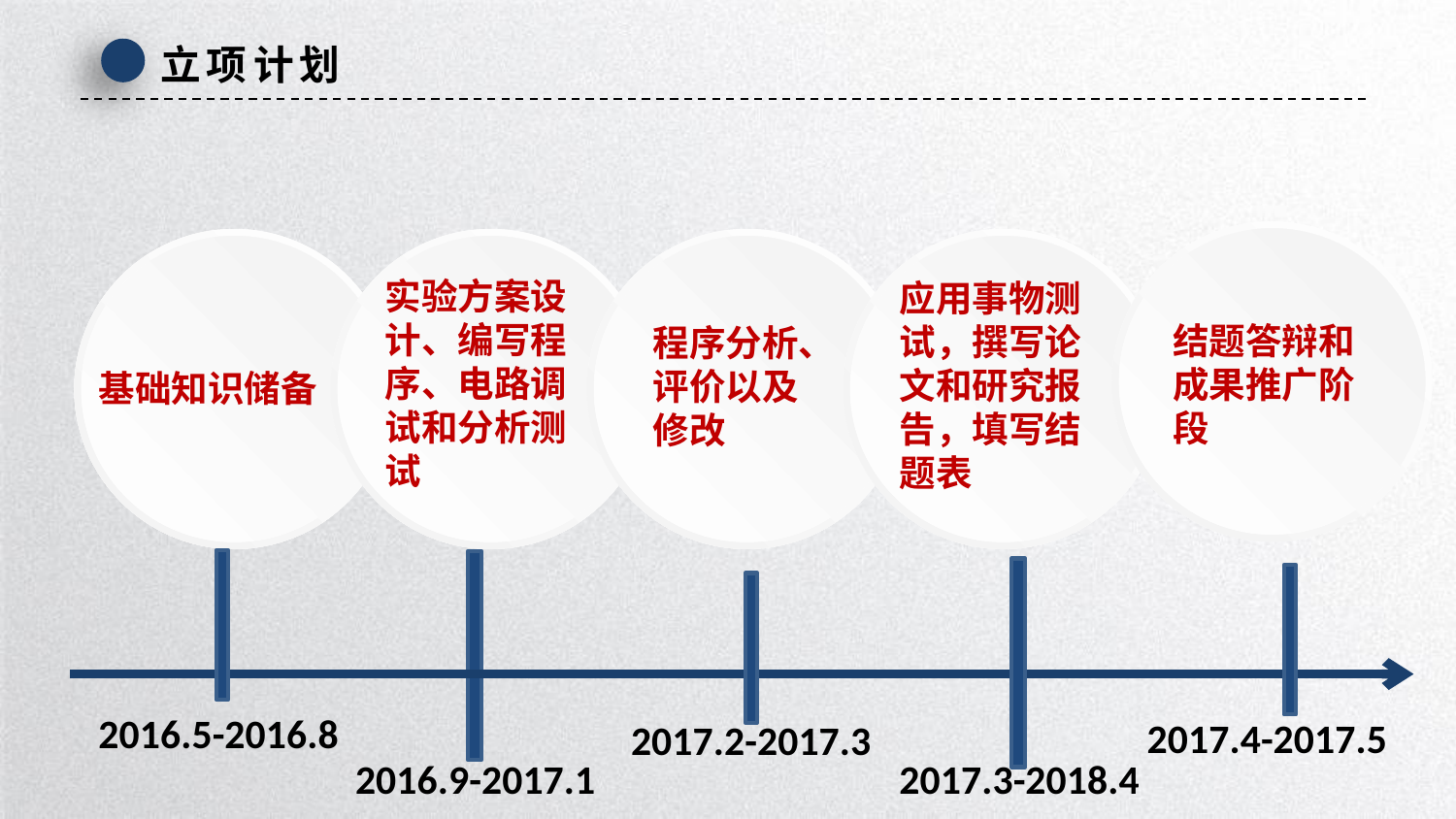

立项计划

实验方案设计、编写程序、电路调试和分析测试
应用事物测试，撰写论文和研究报告，填写结题表
结题答辩和成果推广阶段
程序分析、评价以及修改
基础知识储备

2016.5-2016.8
2017.4-2017.5
2017.2-2017.3
2017.3-2018.4
2016.9-2017.1